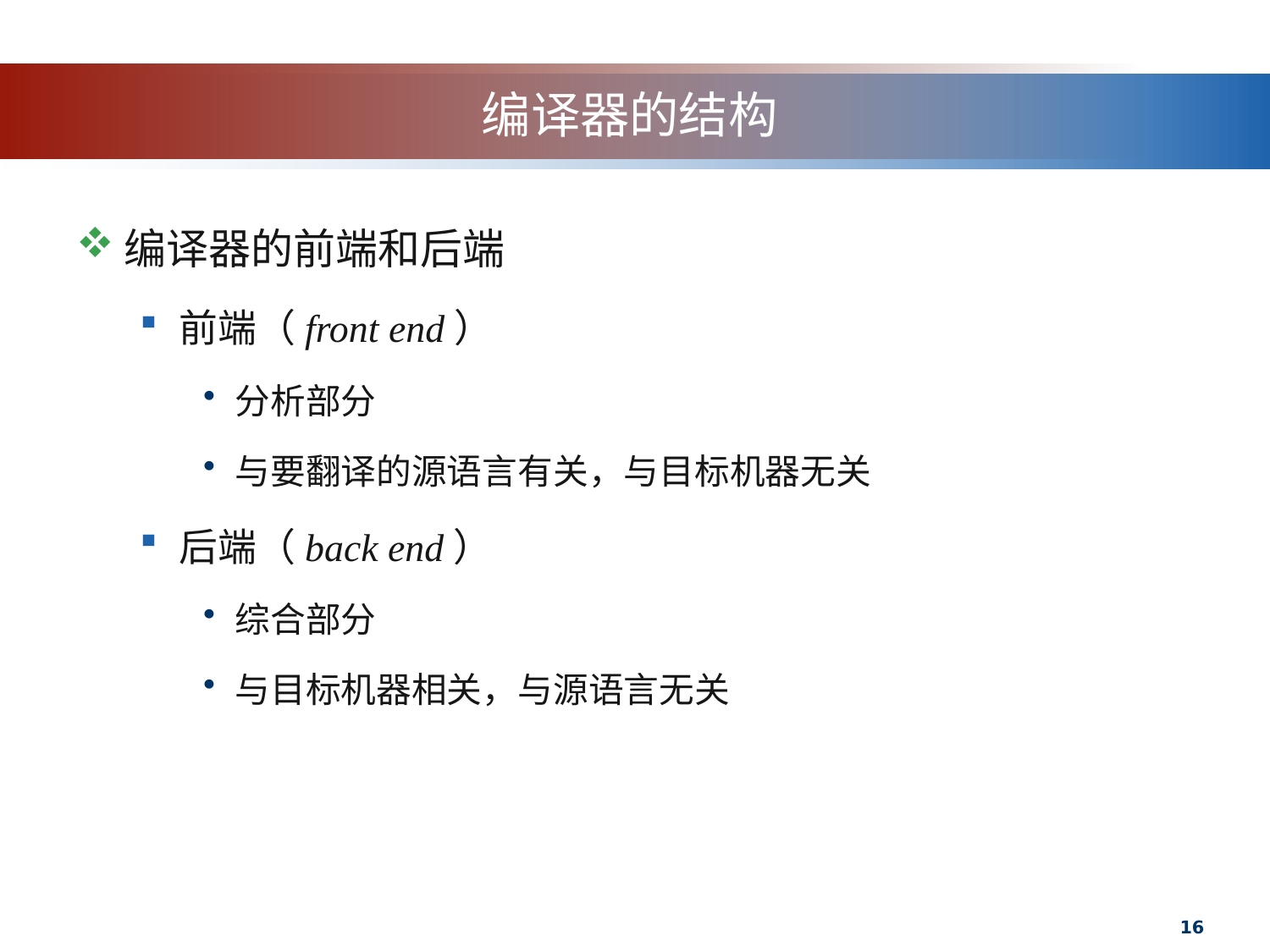

# 编译器的结构
编译器的前端和后端
前端（front end）
分析部分
与要翻译的源语言有关，与目标机器无关
后端（back end）
综合部分
与目标机器相关，与源语言无关
16